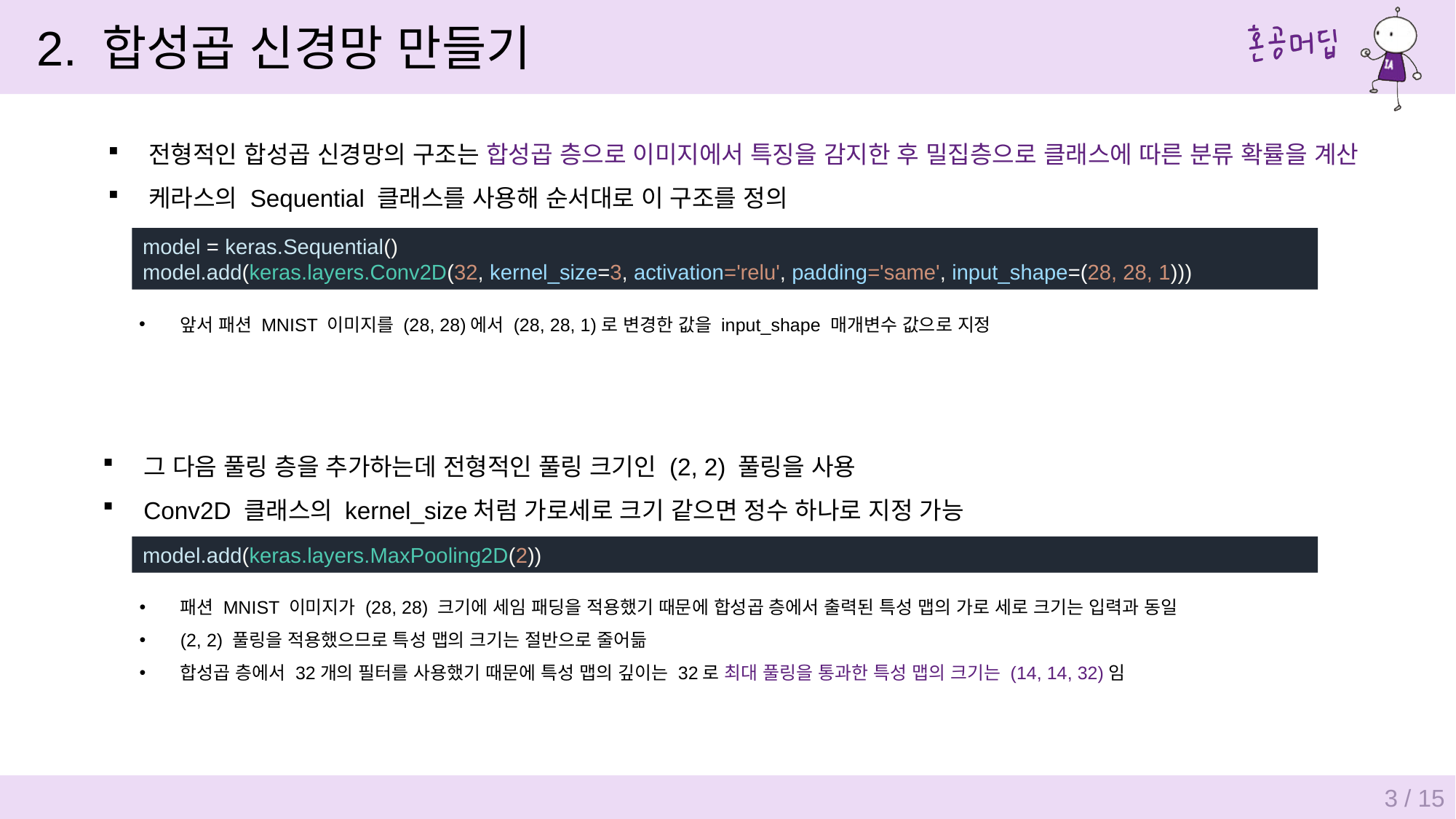

2. 합성곱 신경망 만들기
전형적인 합성곱 신경망의 구조는 합성곱 층으로 이미지에서 특징을 감지한 후 밀집층으로 클래스에 따른 분류 확률을 계산
케라스의 Sequential 클래스를 사용해 순서대로 이 구조를 정의
model = keras.Sequential()
model.add(keras.layers.Conv2D(32, kernel_size=3, activation='relu', padding='same', input_shape=(28, 28, 1)))
앞서 패션 MNIST 이미지를 (28, 28)에서 (28, 28, 1)로 변경한 값을 input_shape 매개변수 값으로 지정
그 다음 풀링 층을 추가하는데 전형적인 풀링 크기인 (2, 2) 풀링을 사용
Conv2D 클래스의 kernel_size처럼 가로세로 크기 같으면 정수 하나로 지정 가능
model.add(keras.layers.MaxPooling2D(2))
패션 MNIST 이미지가 (28, 28) 크기에 세임 패딩을 적용했기 때문에 합성곱 층에서 출력된 특성 맵의 가로 세로 크기는 입력과 동일
(2, 2) 풀링을 적용했으므로 특성 맵의 크기는 절반으로 줄어듦
합성곱 층에서 32개의 필터를 사용했기 때문에 특성 맵의 깊이는 32로 최대 풀링을 통과한 특성 맵의 크기는 (14, 14, 32)임
3 / 15